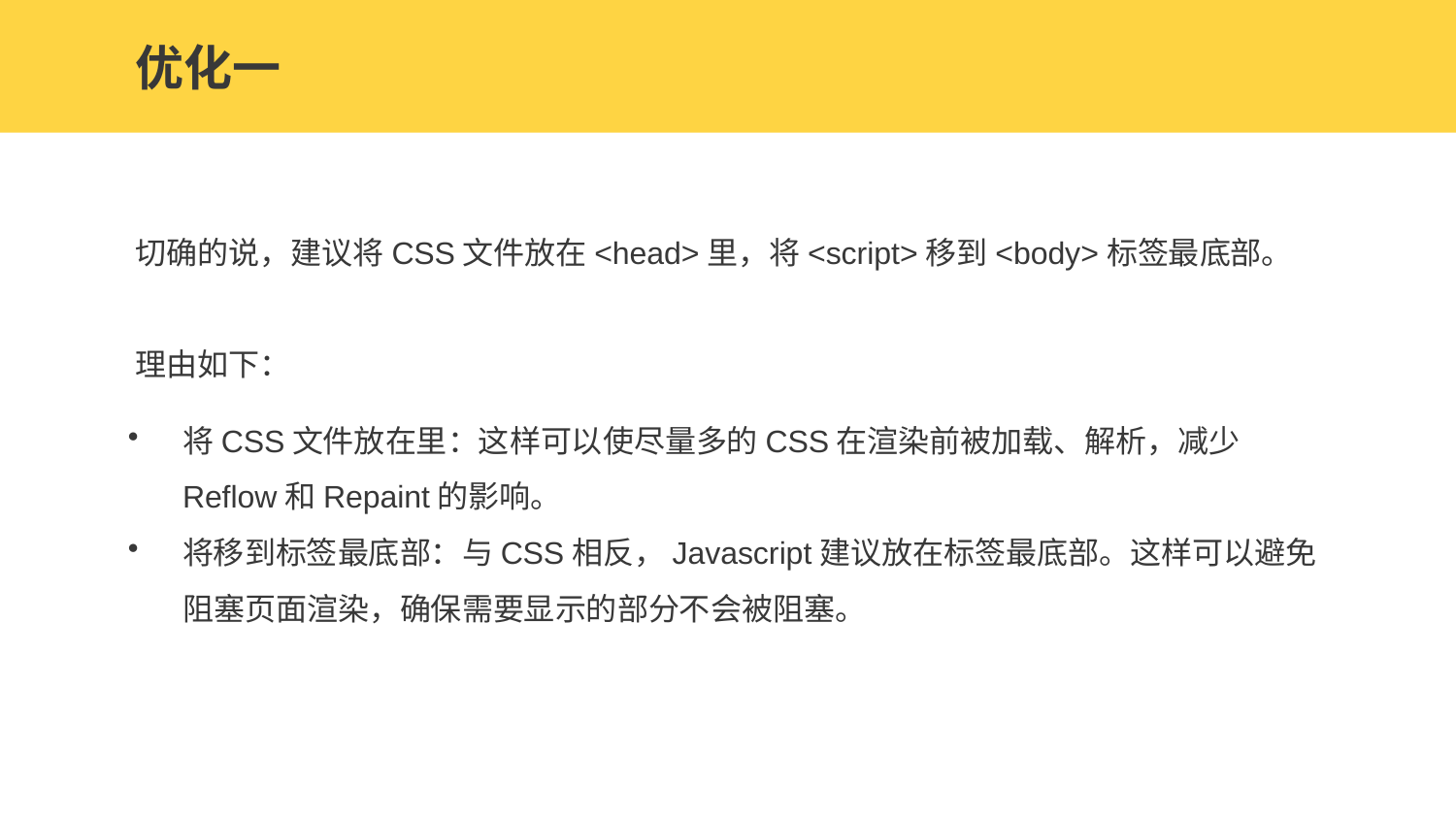

优化一
切确的说，建议将CSS文件放在<head>里，将<script>移到<body>标签最底部。

理由如下：
将CSS文件放在里：这样可以使尽量多的CSS在渲染前被加载、解析，减少Reflow和Repaint的影响。
将移到标签最底部：与CSS相反，Javascript建议放在标签最底部。这样可以避免阻塞页面渲染，确保需要显示的部分不会被阻塞。